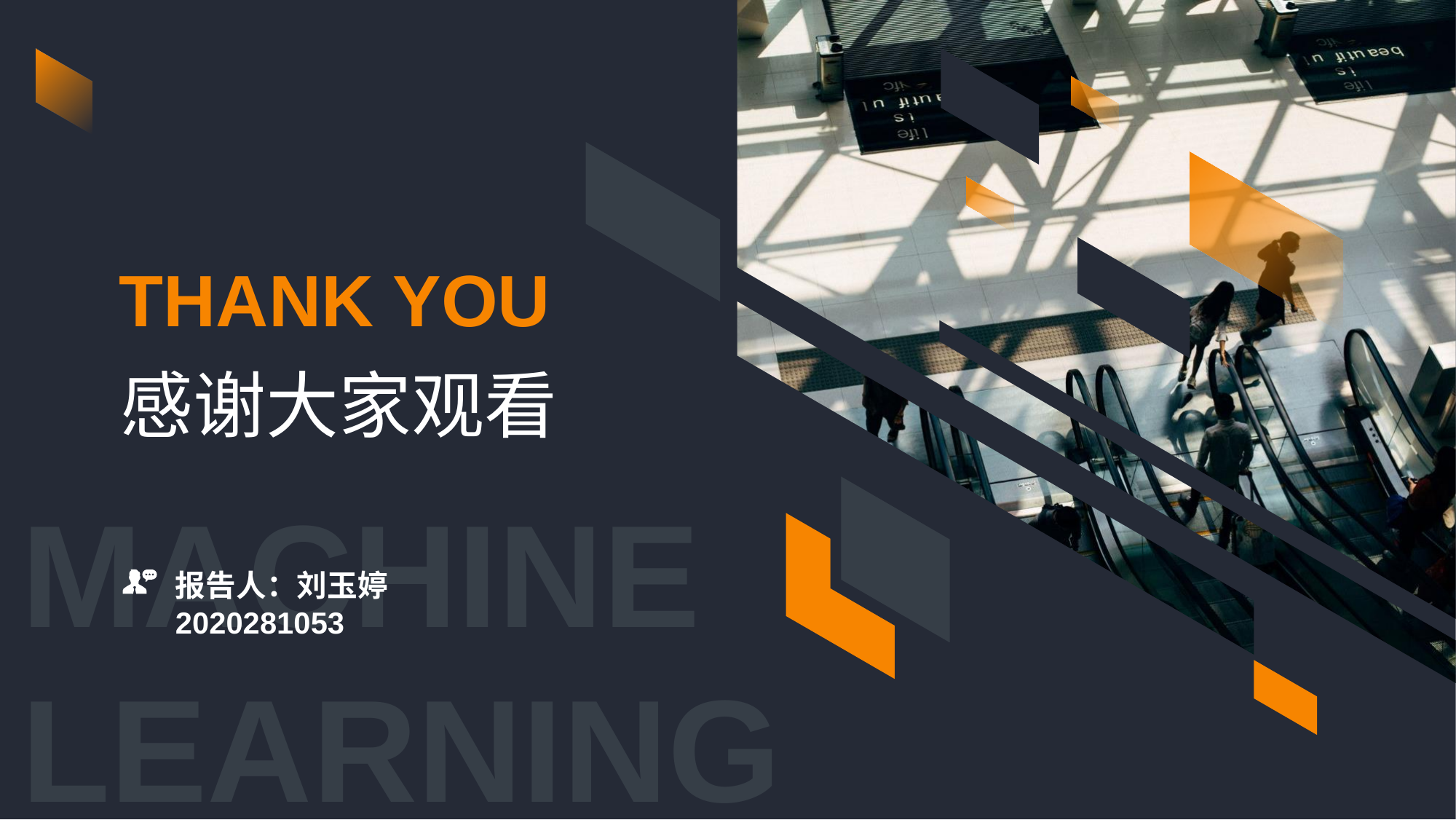

THANK YOU
感谢大家观看
MACHINE
LEARNING

报告人：刘玉婷 2020281053